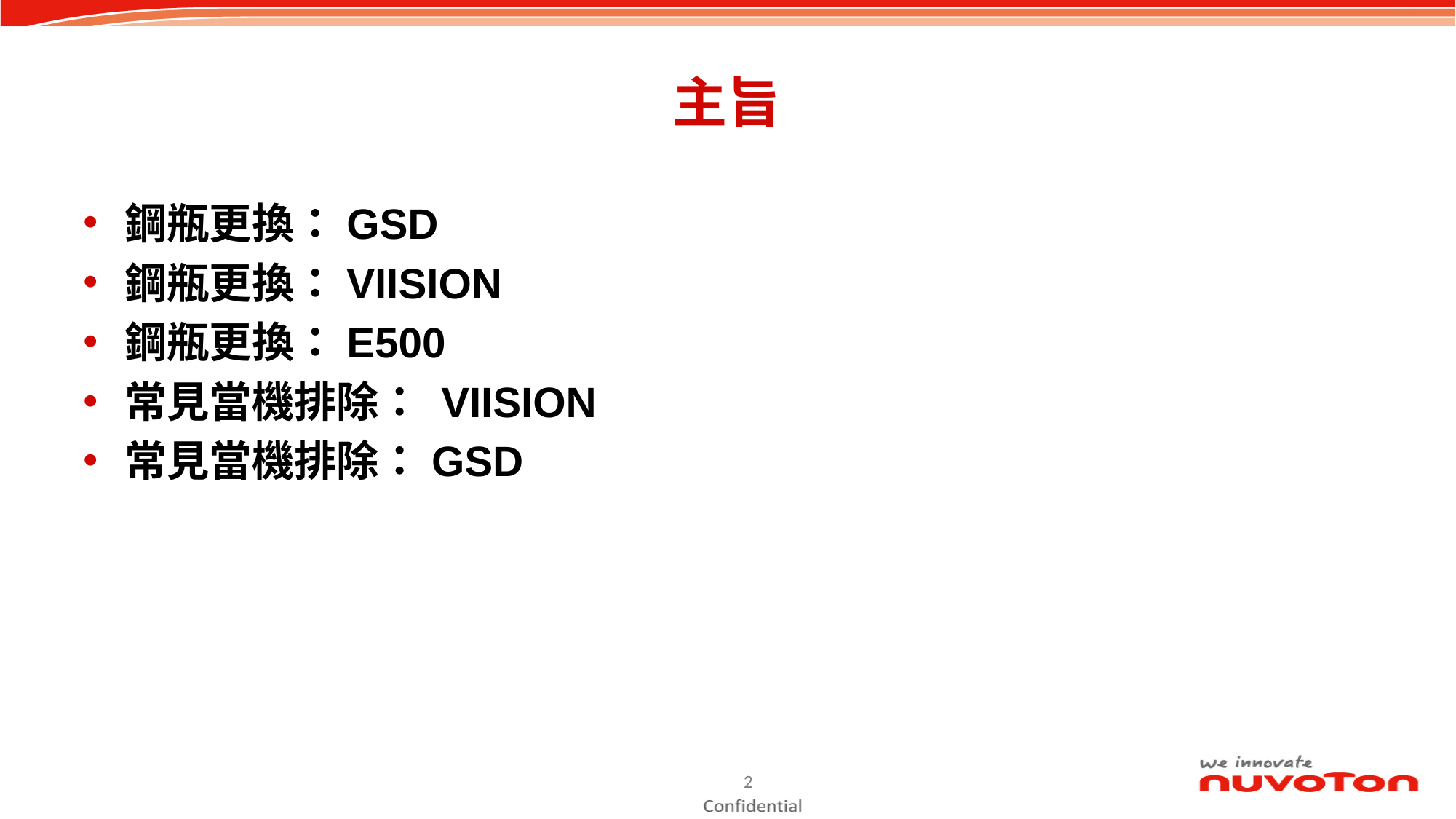

# 主旨
鋼瓶更換：GSD
鋼瓶更換：VIISION
鋼瓶更換：E500
常見當機排除： VIISION
常見當機排除：GSD

2